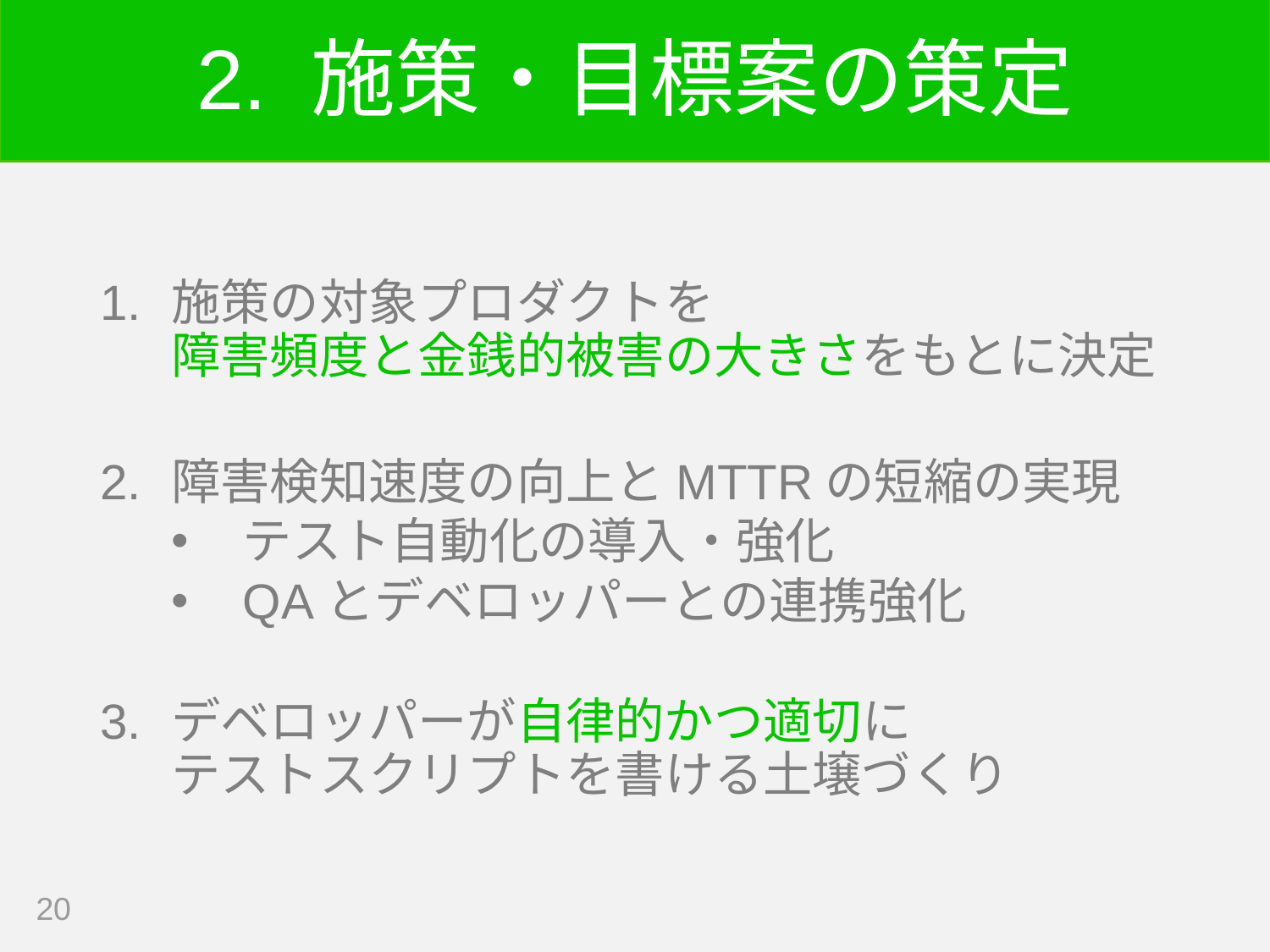

# 2. 施策・目標案の策定
施策の対象プロダクトを
障害頻度と金銭的被害の大きさをもとに決定
障害検知速度の向上とMTTRの短縮の実現
テスト自動化の導入・強化
QAとデベロッパーとの連携強化
デベロッパーが自律的かつ適切に
テストスクリプトを書ける土壌づくり
20